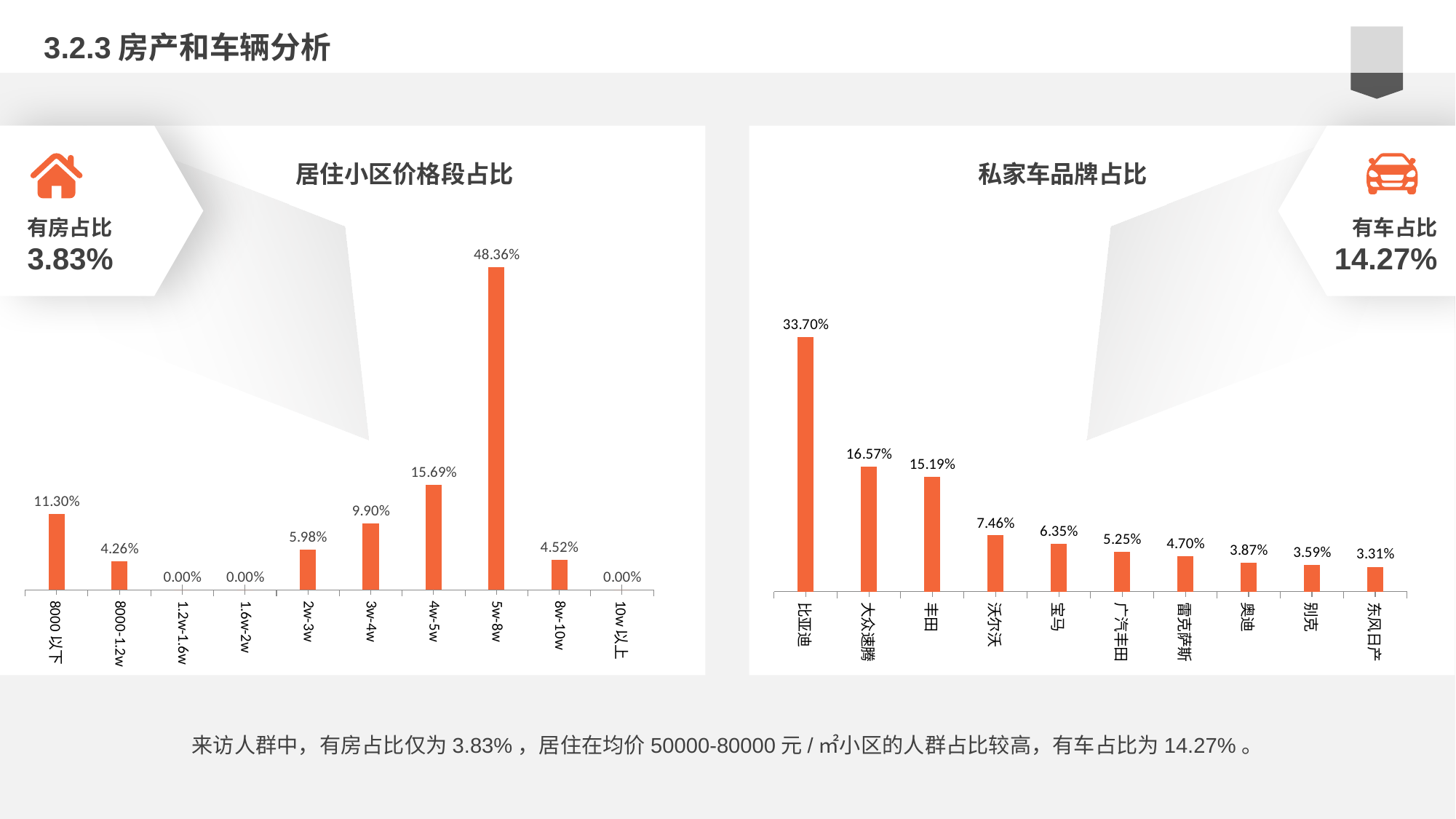

3.2.3房产和车辆分析
66

### Chart

| Category | 系列 1 |
|---|---|
| 8000以下 | 0.113 |
| 8000-1.2w | 0.0426 |
| 1.2w-1.6w | 0.0 |
| 1.6w-2w | 0.0 |
| 2w-3w | 0.0598 |
| 3w-4w | 0.099 |
| 4w-5w | 0.1569 |
| 5w-8w | 0.4836 |
| 8w-10w | 0.0452 |
| 10w以上 | 0.0 |

### Chart

| Category | 系列 1 |
|---|---|
| 比亚迪 | 0.337 |
| 大众速腾 | 0.1657 |
| 丰田 | 0.1519 |
| 沃尔沃 | 0.0746 |
| 宝马 | 0.0635 |
| 广汽丰田 | 0.0525 |
| 雷克萨斯 | 0.047 |
| 奥迪 | 0.0387 |
| 别克 | 0.0359 |
| 东风日产 | 0.0331 |

居住小区价格段占比
私家车品牌占比
有房占比
3.83%
有车占比
14.27%
来访人群中，有房占比仅为3.83%，居住在均价50000-80000元/㎡小区的人群占比较高，有车占比为14.27%。